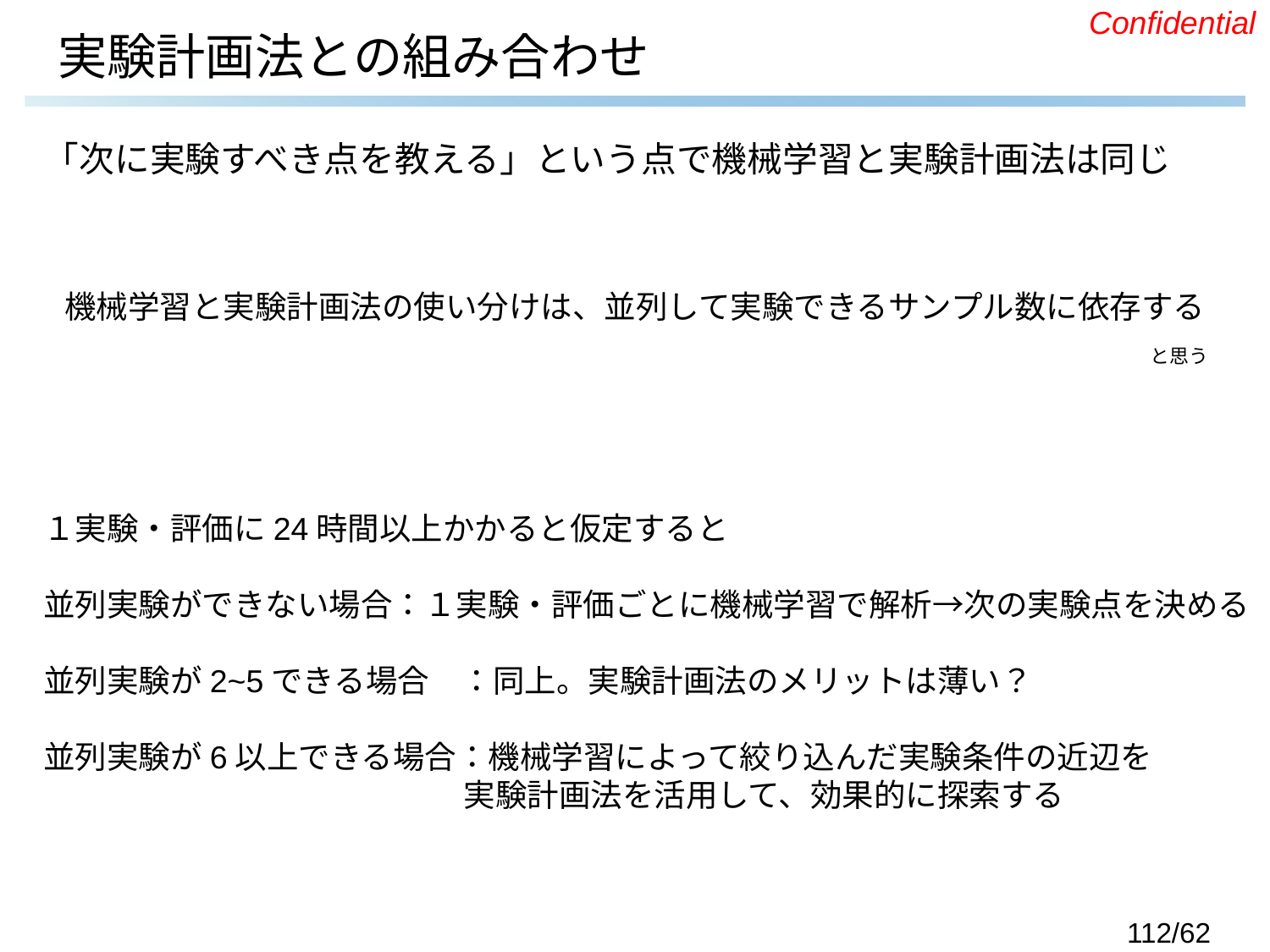

# 実験計画法との組み合わせ
「次に実験すべき点を教える」という点で機械学習と実験計画法は同じ
機械学習と実験計画法の使い分けは、並列して実験できるサンプル数に依存する
と思う
１実験・評価に24時間以上かかると仮定すると

並列実験ができない場合：１実験・評価ごとに機械学習で解析→次の実験点を決める

並列実験が2~5できる場合　：同上。実験計画法のメリットは薄い？

並列実験が6以上できる場合：機械学習によって絞り込んだ実験条件の近辺を
			　 実験計画法を活用して、効果的に探索する